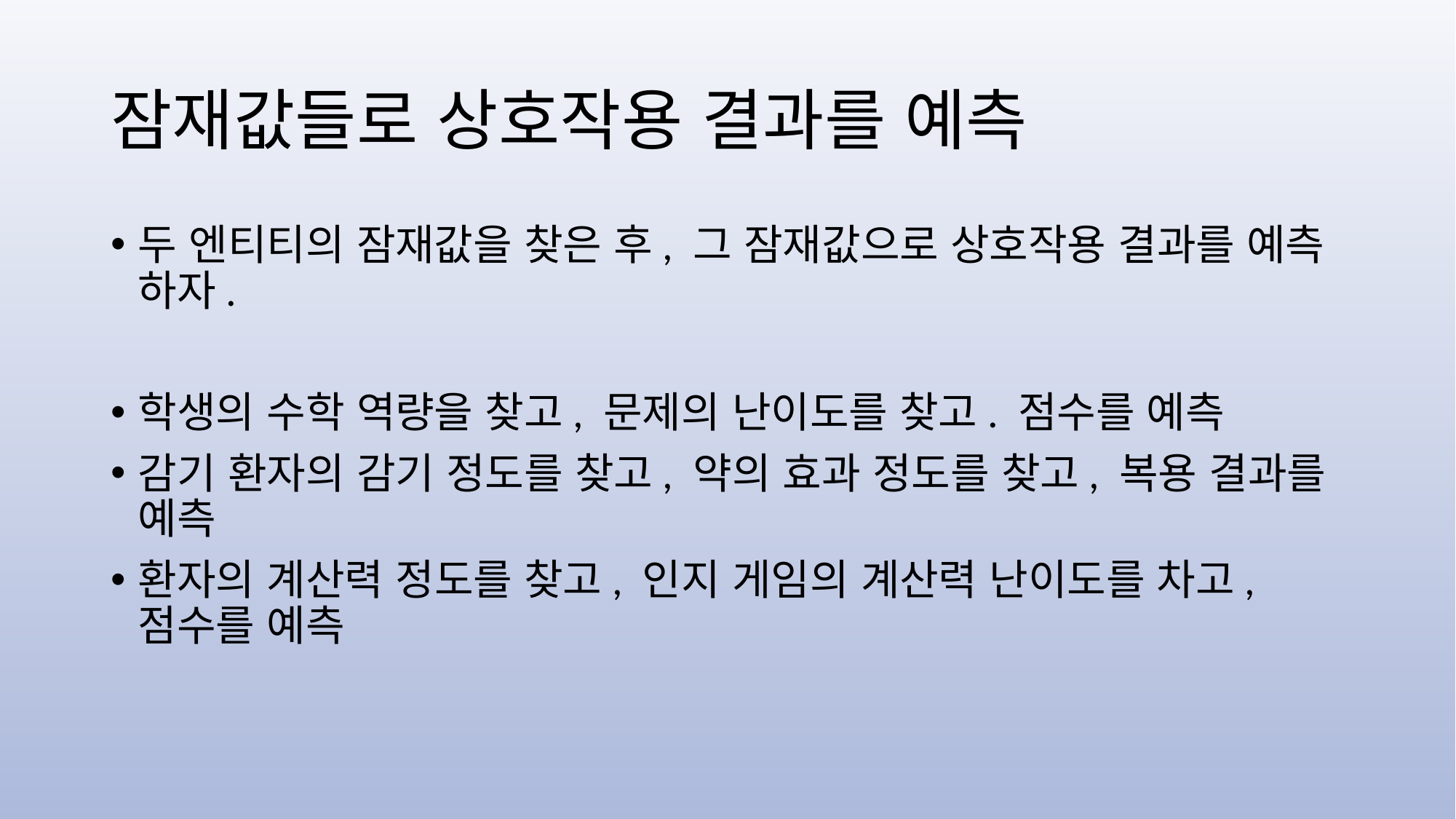

# 잠재값들로 상호작용 결과를 예측
두 엔티티의 잠재값을 찾은 후, 그 잠재값으로 상호작용 결과를 예측 하자.

학생의 수학 역량을 찾고, 문제의 난이도를 찾고. 점수를 예측
감기 환자의 감기 정도를 찾고, 약의 효과 정도를 찾고, 복용 결과를 예측
환자의 계산력 정도를 찾고, 인지 게임의 계산력 난이도를 차고, 점수를 예측